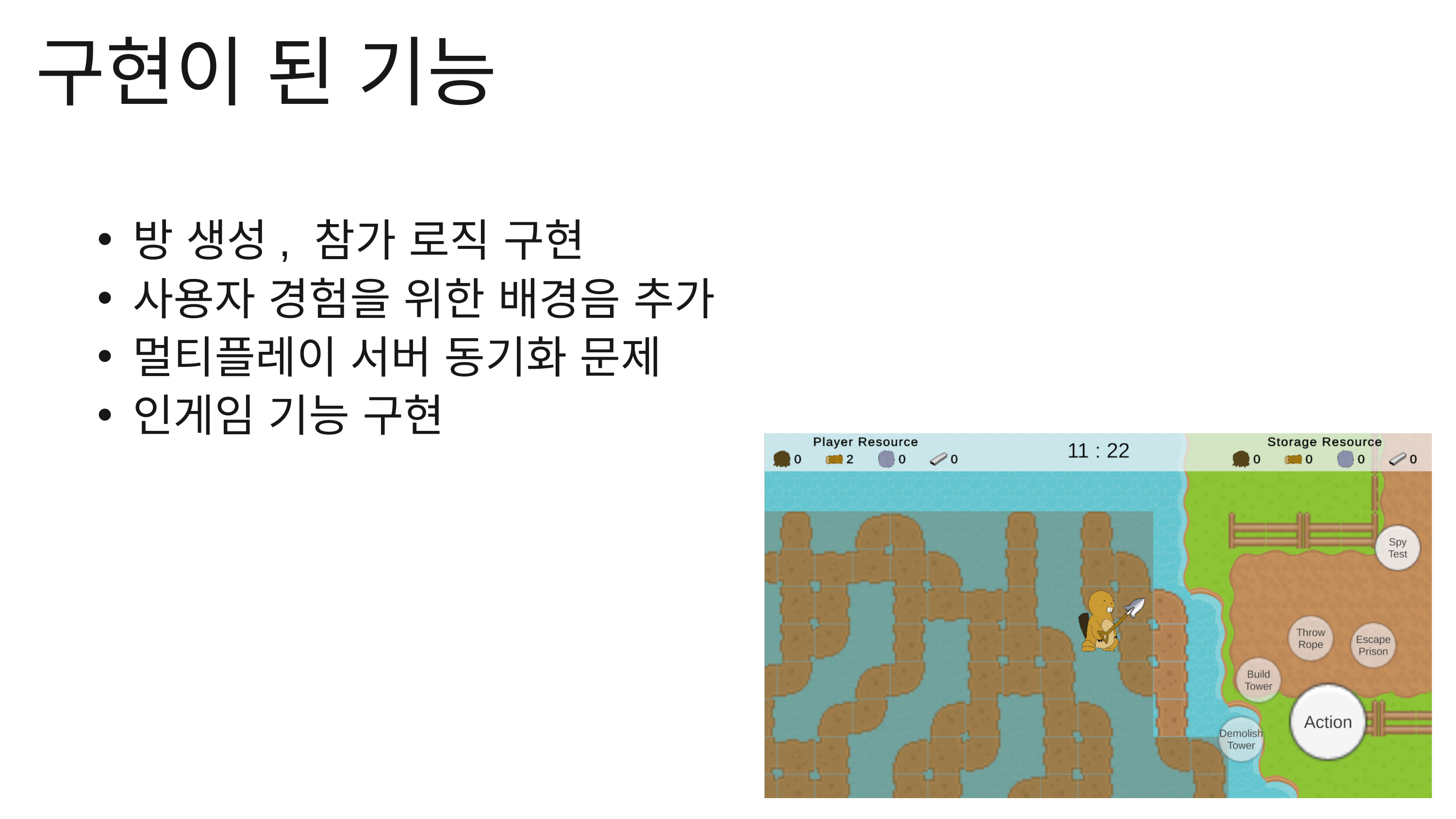

구현이 된 기능
방 생성, 참가 로직 구현
사용자 경험을 위한 배경음 추가
멀티플레이 서버 동기화 문제
인게임 기능 구현